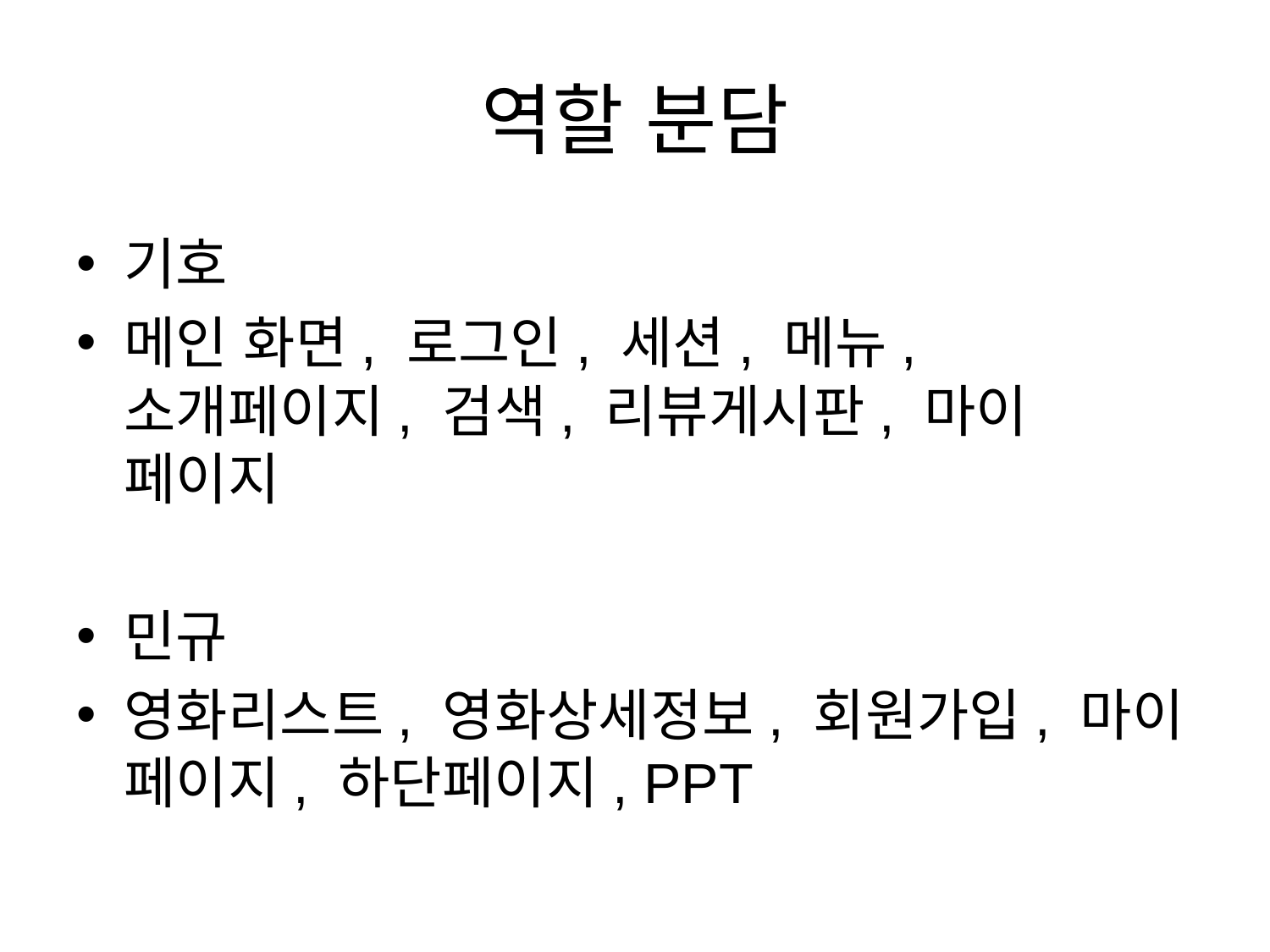

# 역할 분담
기호
메인 화면, 로그인, 세션, 메뉴, 소개페이지, 검색, 리뷰게시판, 마이 페이지

민규
영화리스트, 영화상세정보, 회원가입, 마이 페이지, 하단페이지, PPT